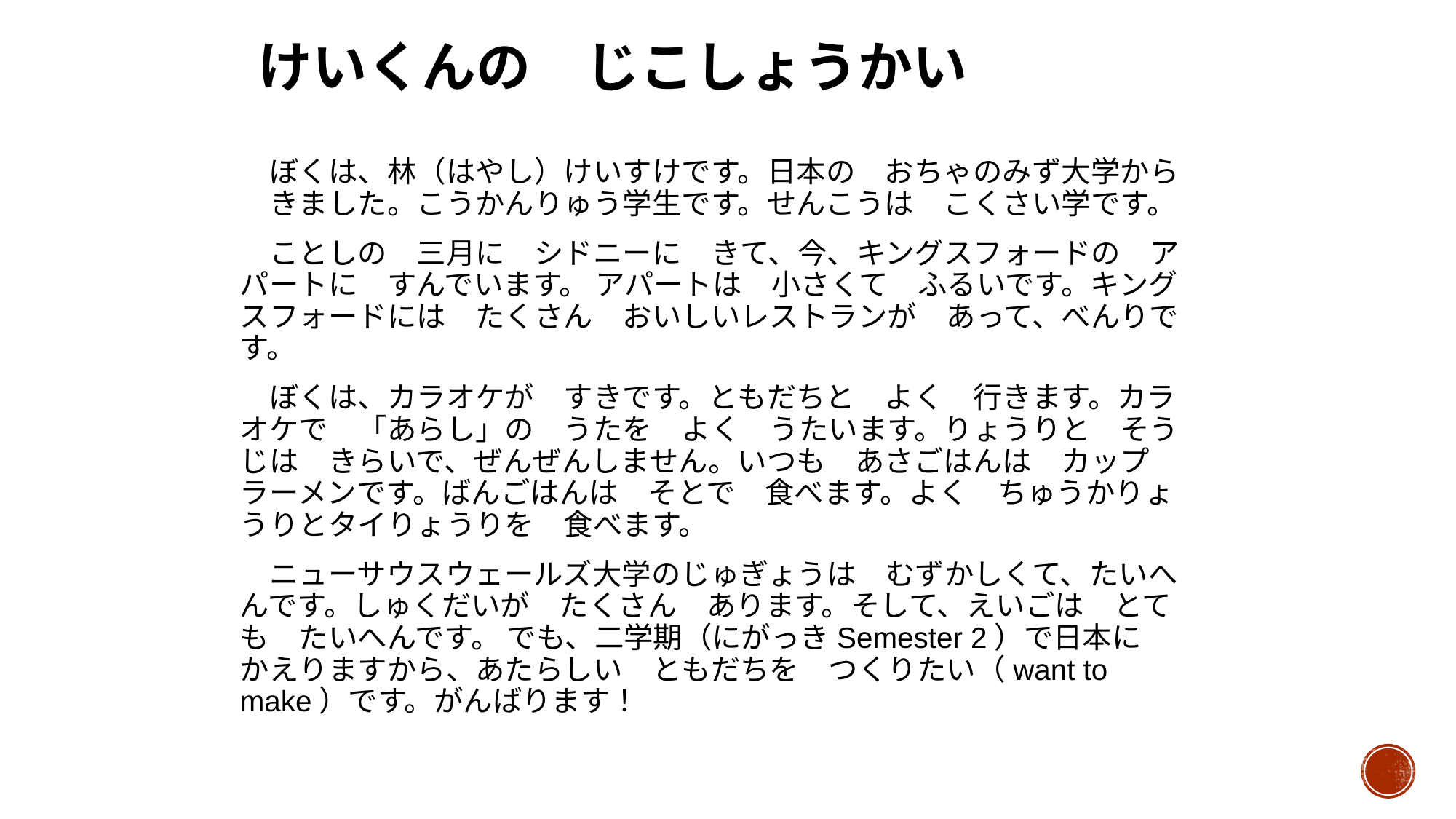

# けいくんの　じこしょうかい
　ぼくは、林（はやし）けいすけです。日本の　おちゃのみず大学から　きました。こうかんりゅう学生です。せんこうは　こくさい学です。
　ことしの　三月に　シドニーに　きて、今、キングスフォードの　アパートに　すんでいます。 アパートは　小さくて　ふるいです。キングスフォードには　たくさん　おいしいレストランが　あって、べんりです。
　ぼくは、カラオケが　すきです。ともだちと　よく　行きます。カラオケで　「あらし」の　うたを　よく　うたいます。りょうりと　そうじは　きらいで、ぜんぜんしません。いつも　あさごはんは　カップラーメンです。ばんごはんは　そとで　食べます。よく　ちゅうかりょうりとタイりょうりを　食べます。
　ニューサウスウェールズ大学のじゅぎょうは　むずかしくて、たいへんです。しゅくだいが　たくさん　あります。そして、えいごは　とても　たいへんです。 でも、二学期（にがっきSemester 2）で日本に　かえりますから、あたらしい　ともだちを　つくりたい（want to make）です。がんばります！